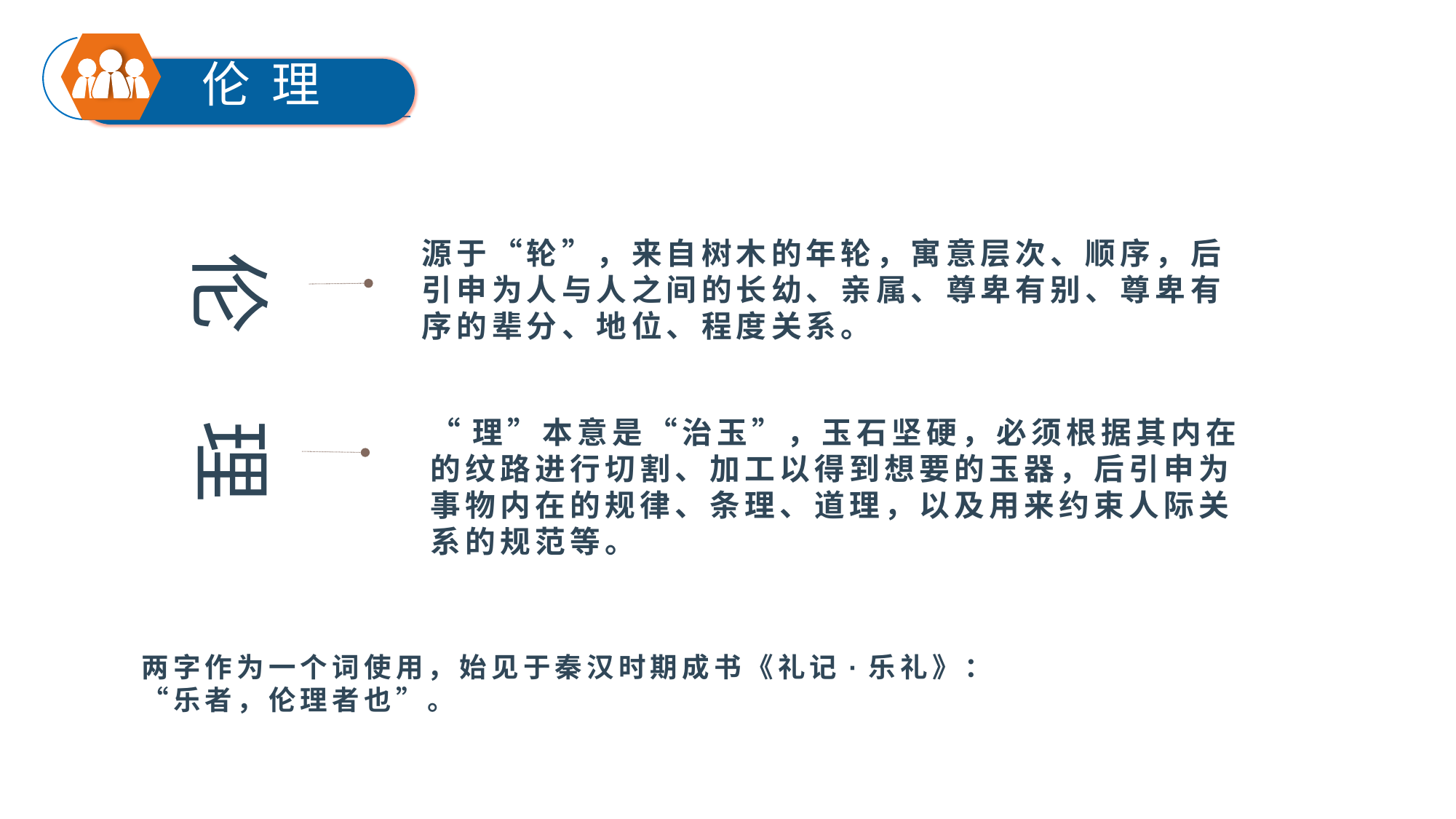

伦  理
源于“轮”，来自树木的年轮，寓意层次、顺序，后引申为人与人之间的长幼、亲属、尊卑有别、尊卑有序的辈分、地位、程度关系。
伦
“理”本意是“治玉”，玉石坚硬，必须根据其内在的纹路进行切割、加工以得到想要的玉器，后引申为事物内在的规律、条理、道理，以及用来约束人际关系的规范等。
理
两字作为一个词使用，始见于秦汉时期成书《礼记·乐礼》：“乐者，伦理者也”。